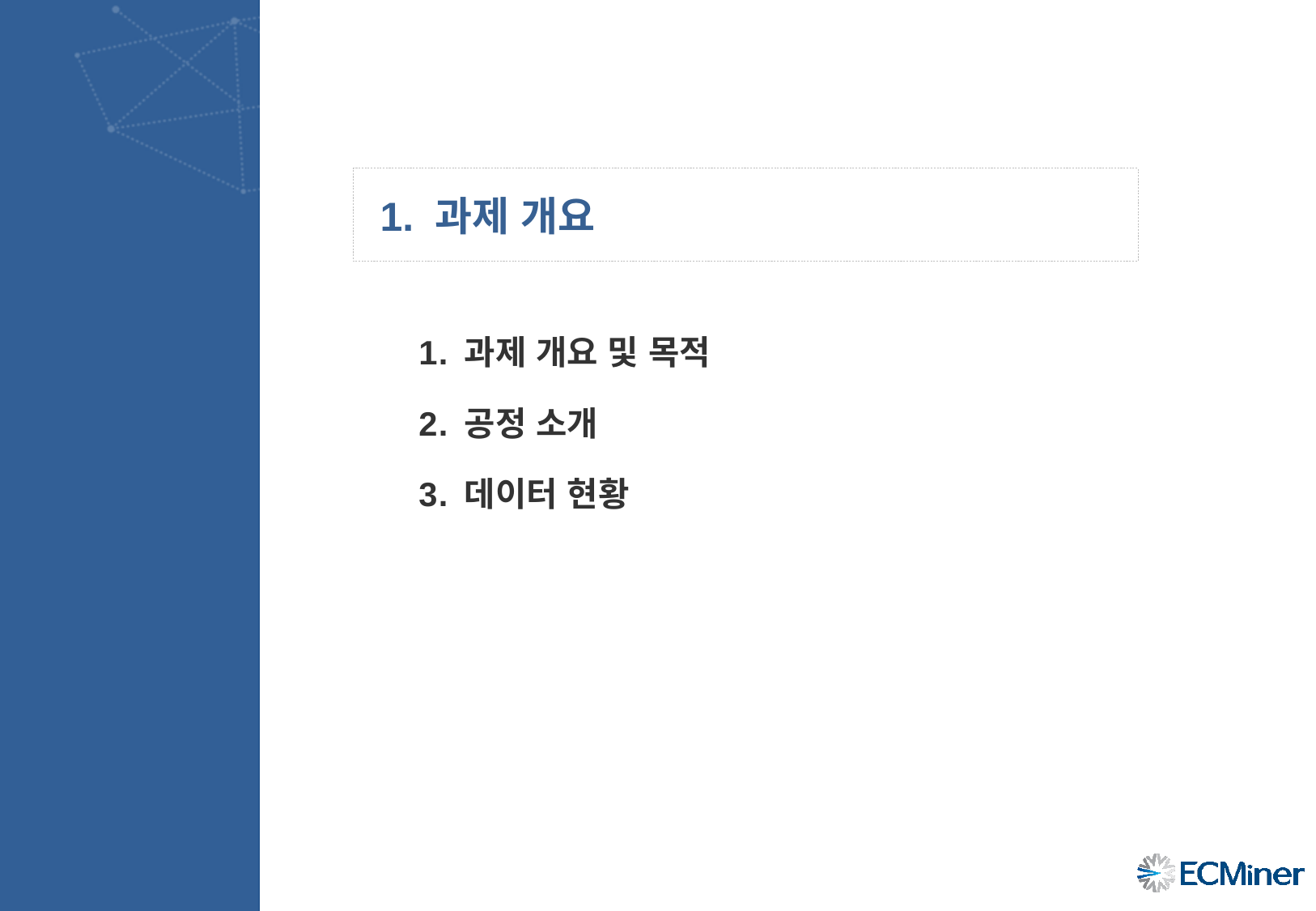

1. 과제 개요
과제 개요 및 목적
공정 소개
데이터 현황